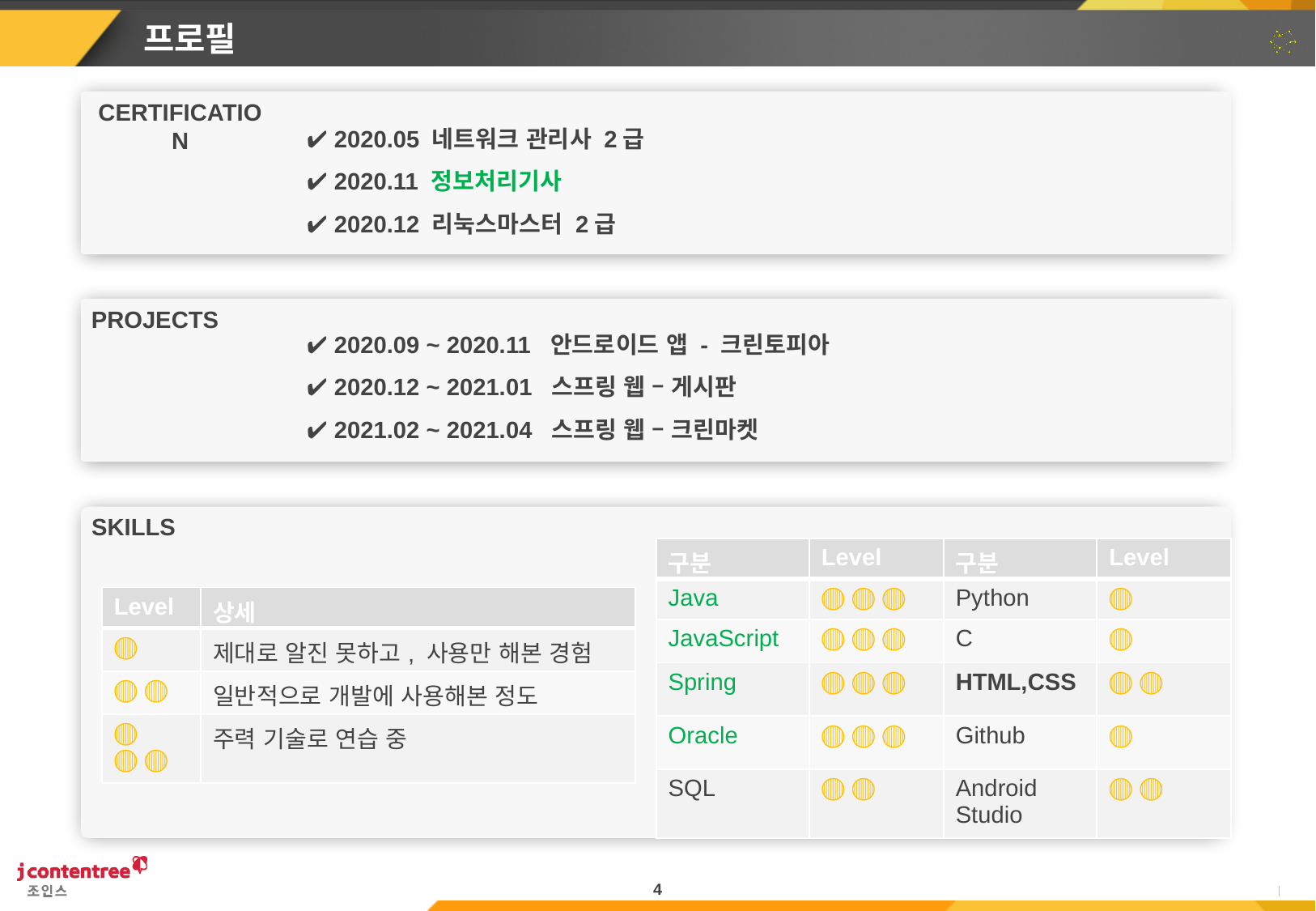

프로필

CERTIFICATION
✔ 2020.05 네트워크 관리사 2급
✔ 2020.11 정보처리기사
✔ 2020.12 리눅스마스터 2급

PROJECTS
✔ 2020.09 ~ 2020.11  안드로이드 앱 - 크린토피아
✔ 2020.12 ~ 2021.01  스프링 웹 – 게시판
✔ 2021.02 ~ 2021.04  스프링 웹 – 크린마켓
SKILLS

| 구분 | Level | 구분 | Level |
| --- | --- | --- | --- |
| Java | 🔴 🔴 🔴 | Python | 🔴 |
| JavaScript | 🔴 🔴 🔴 | C | 🔴 |
| Spring | 🔴 🔴 🔴 | HTML,CSS | 🔴 🔴 |
| Oracle | 🔴 🔴 🔴 | Github | 🔴 |
| SQL | 🔴 🔴 | Android Studio | 🔴 🔴 |
| Level | 상세 |
| --- | --- |
| 🔴 | 제대로 알진 못하고, 사용만 해본 경험 |
| 🔴 🔴 | 일반적으로 개발에 사용해본 정도 |
| 🔴 🔴 🔴 | 주력 기술로 연습 중 |